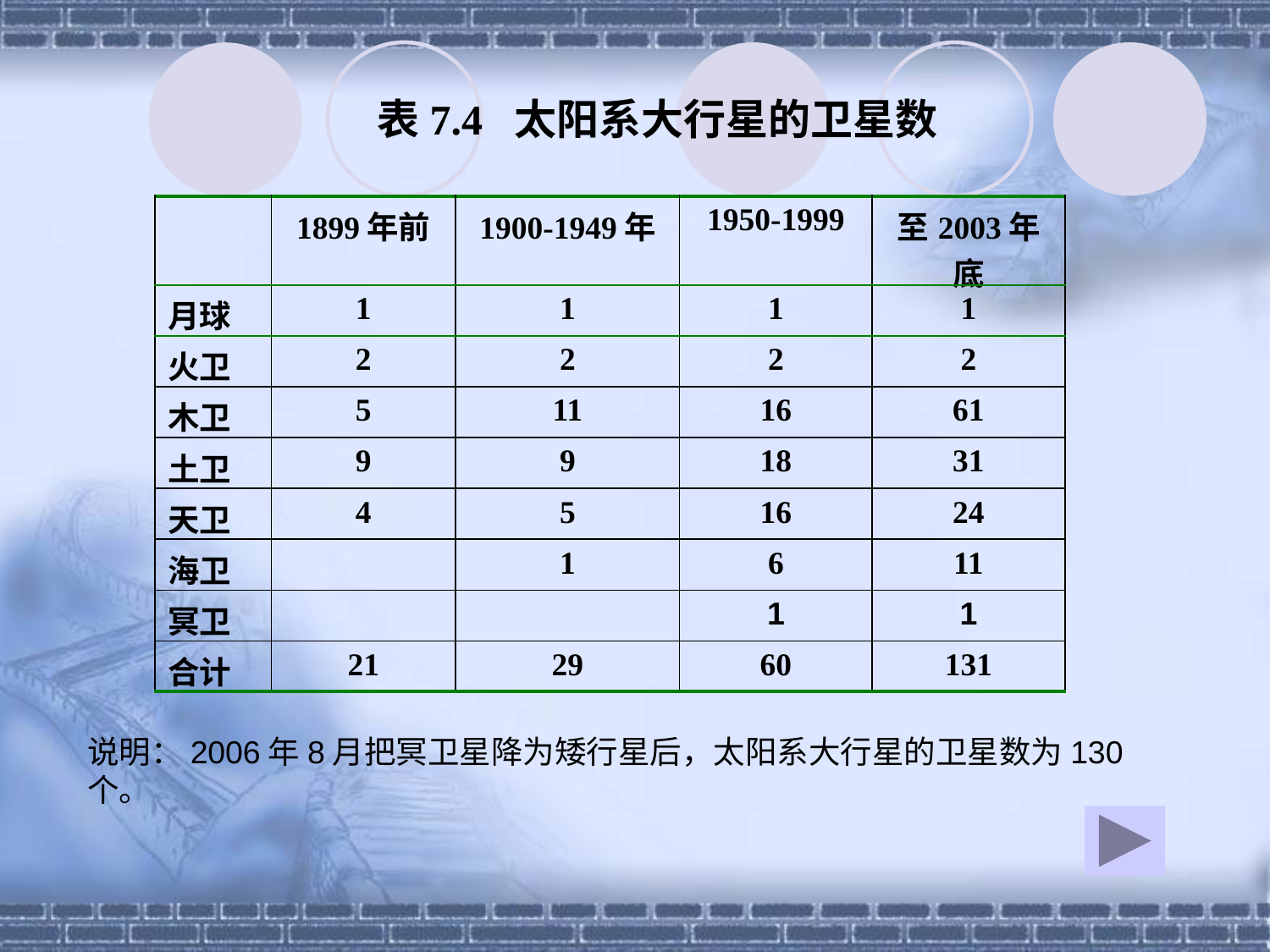

表7.4  太阳系大行星的卫星数
|  | 1899年前 | 1900-1949年 | 1950-1999 | 至2003年底 |
| --- | --- | --- | --- | --- |
| 月球 | 1 | 1 | 1 | 1 |
| 火卫 | 2 | 2 | 2 | 2 |
| 木卫 | 5 | 11 | 16 | 61 |
| 土卫 | 9 | 9 | 18 | 31 |
| 天卫 | 4 | 5 | 16 | 24 |
| 海卫 |  | 1 | 6 | 11 |
| 冥卫 |  |  | 1 | 1 |
| 合计 | 21 | 29 | 60 | 131 |
说明：2006年8月把冥卫星降为矮行星后，太阳系大行星的卫星数为130个。